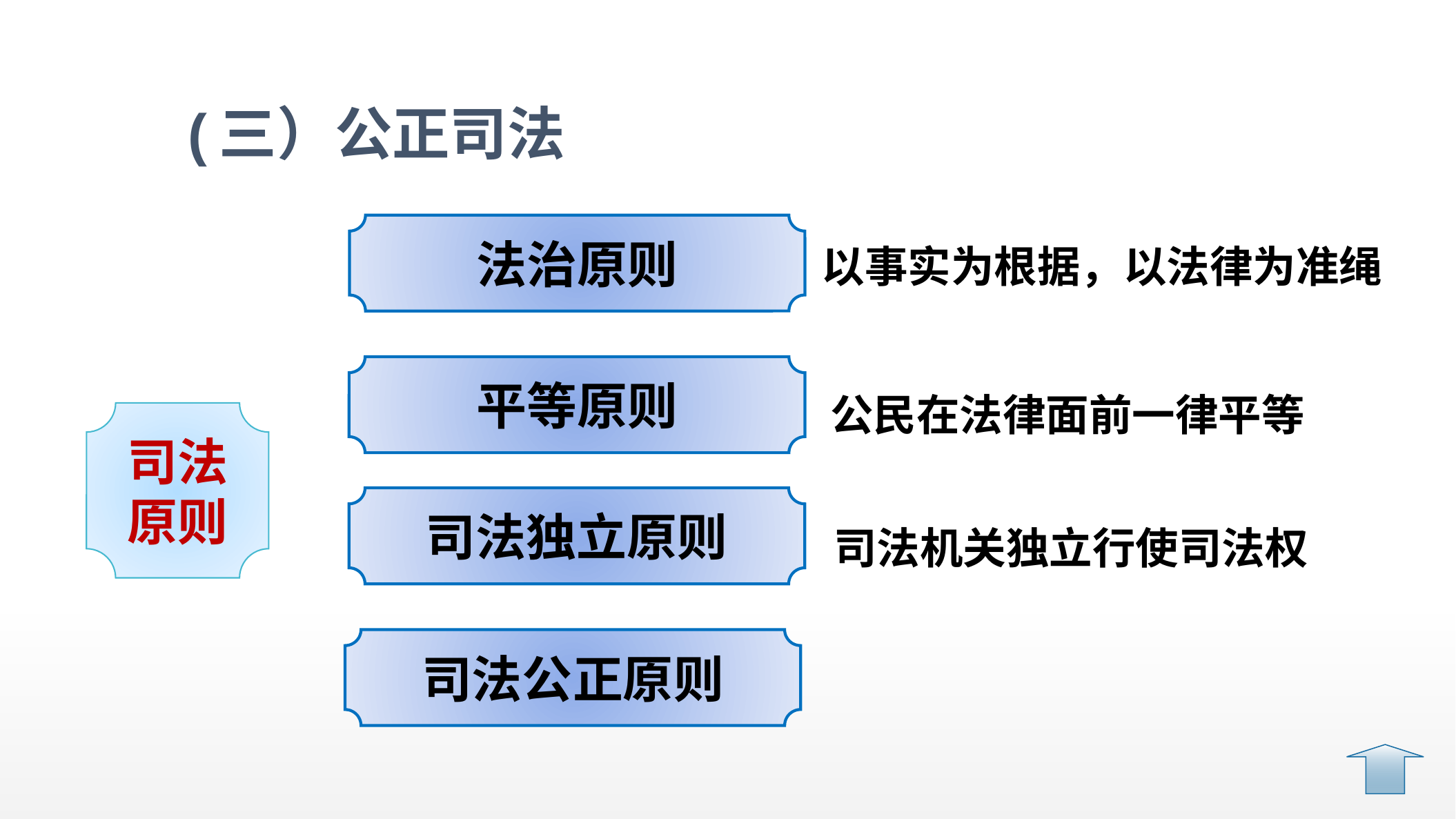

# (三）公正司法
法治原则
以事实为根据，以法律为准绳
平等原则
公民在法律面前一律平等
司法原则
司法独立原则
司法机关独立行使司法权
司法公正原则